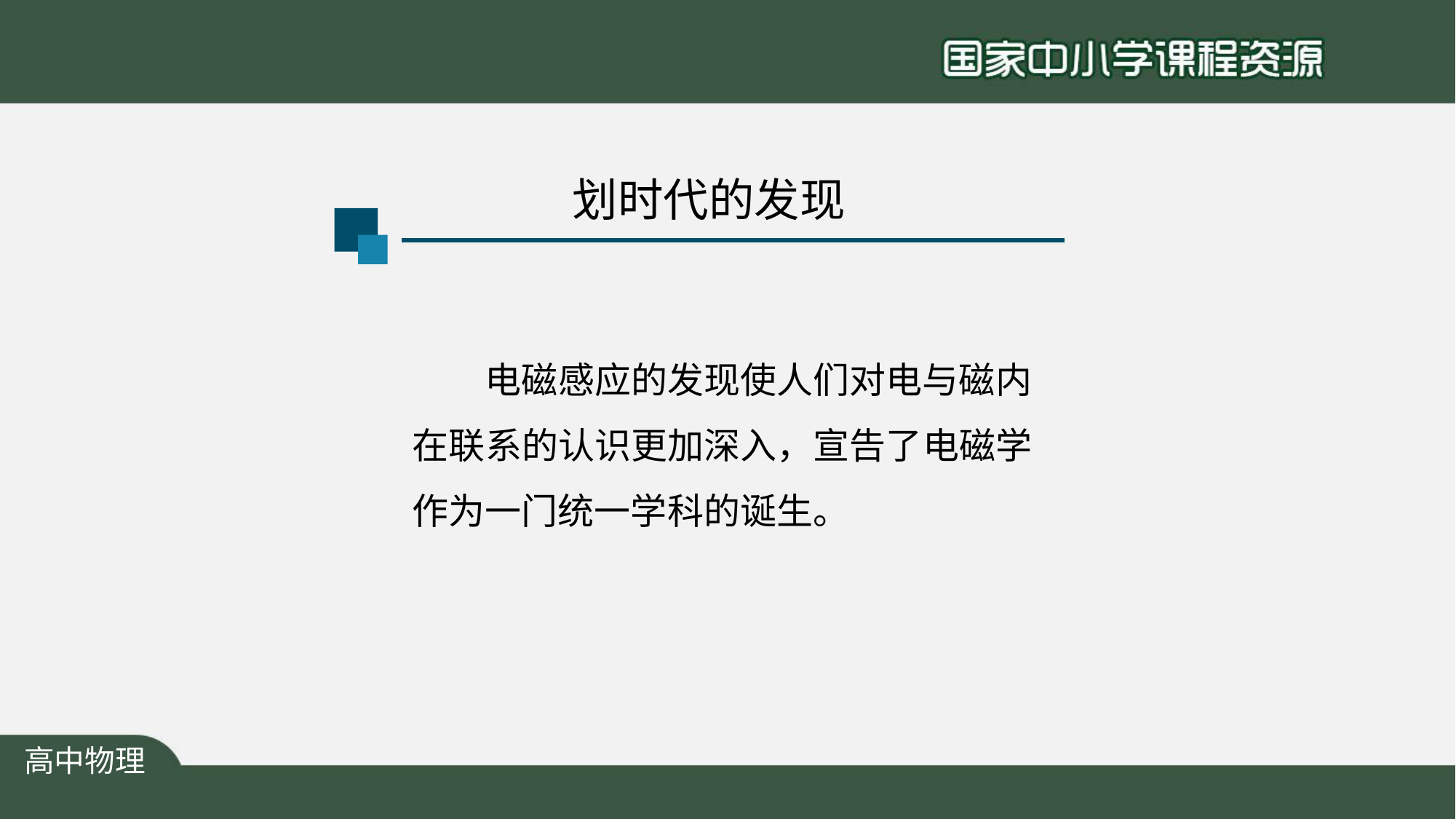

划时代的发现

电磁感应的发现使人们对电与磁内 在联系的认识更加深入，宣告了电磁学 作为一门统一学科的诞生。
高中物理